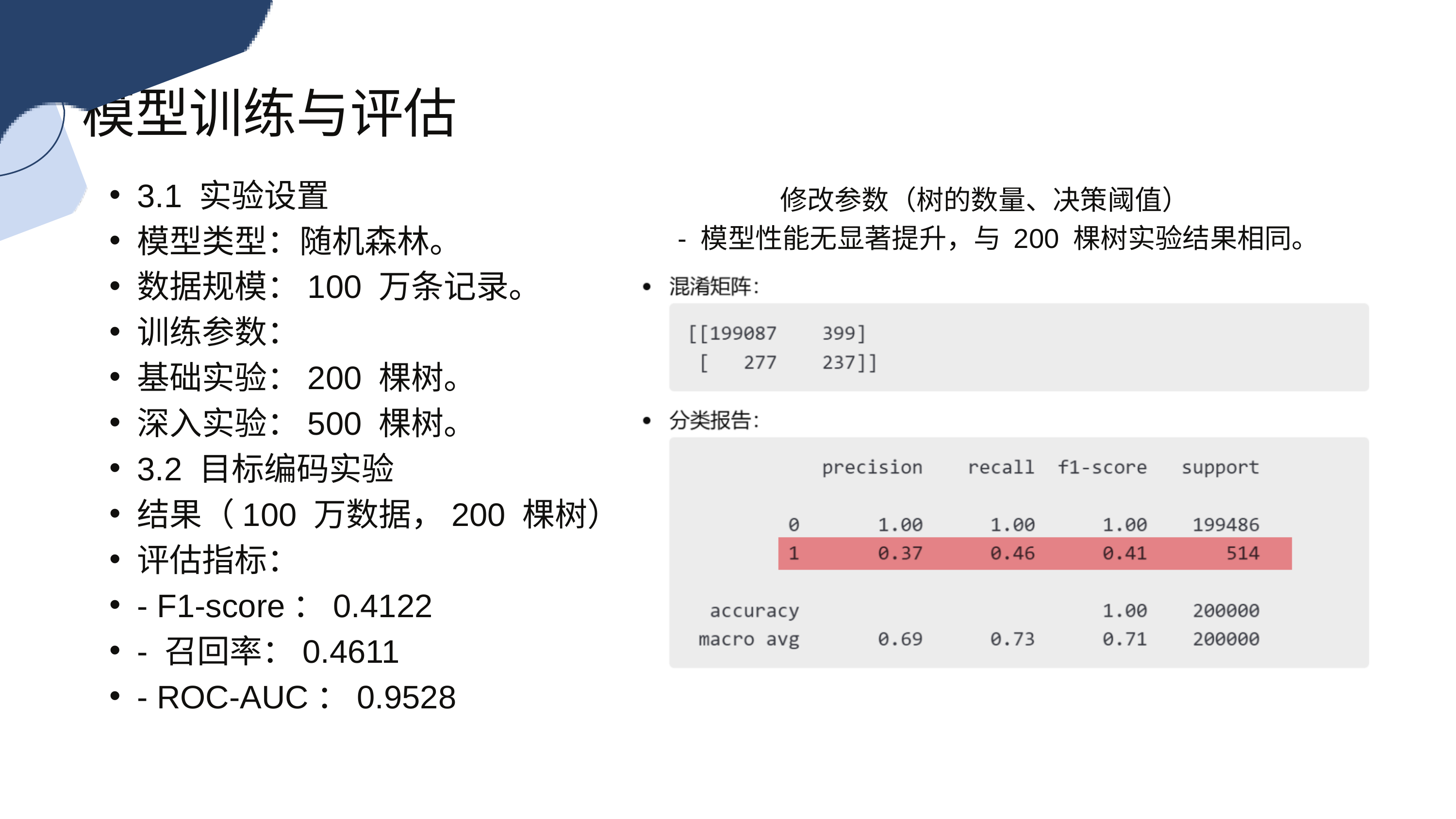

模型训练与评估
3.1 实验设置
模型类型：随机森林。
数据规模：100 万条记录。
训练参数：
基础实验：200 棵树。
深入实验：500 棵树。
3.2 目标编码实验
结果（100 万数据，200 棵树）
评估指标：
- F1-score：0.4122
- 召回率：0.4611
- ROC-AUC：0.9528

修改参数（树的数量、决策阈值）
- 模型性能无显著提升，与 200 棵树实验结果相同。